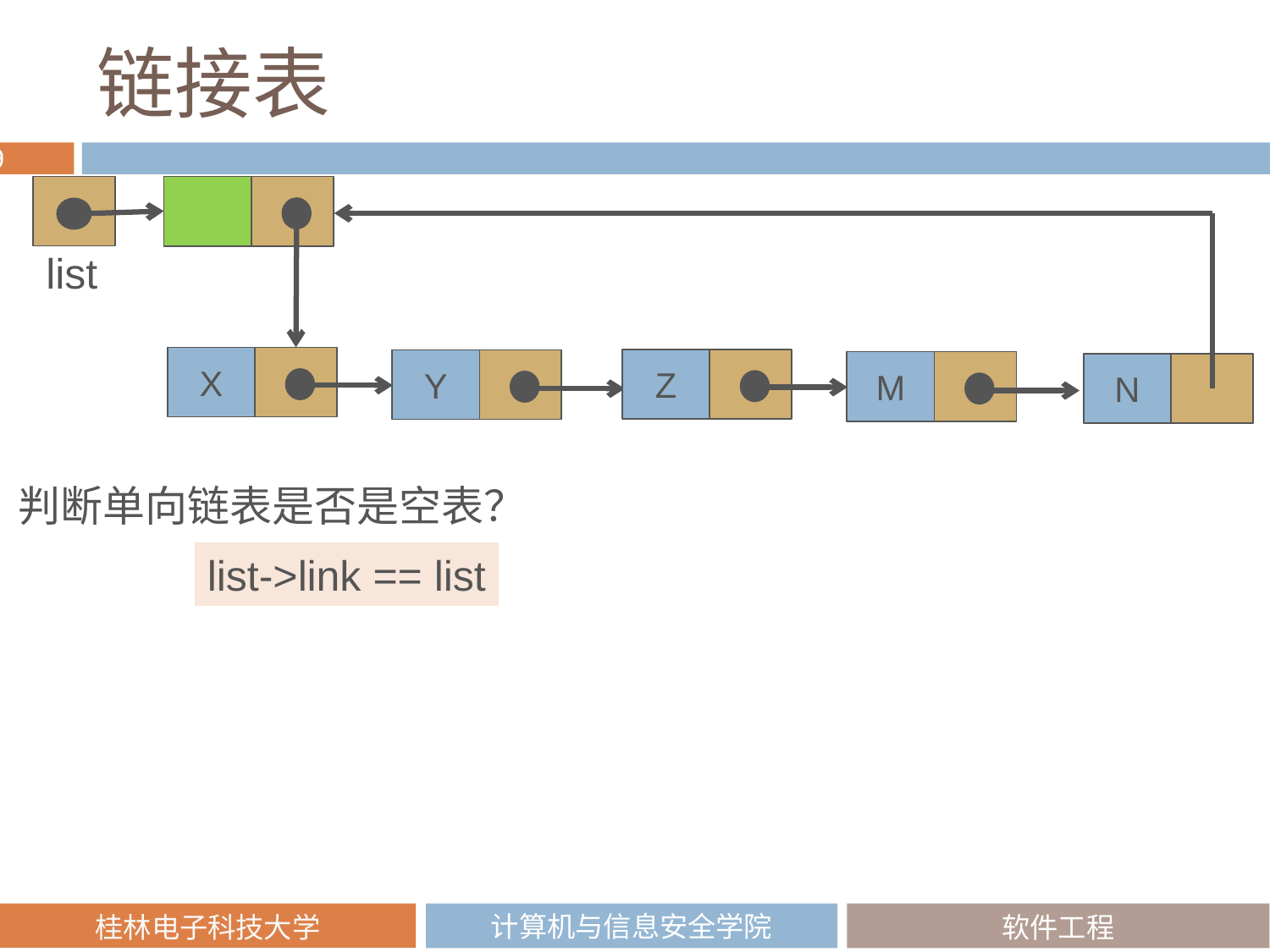

# 链接表

list

X

Z

Y

M

N

判断单向链表是否是空表？
list->link == list